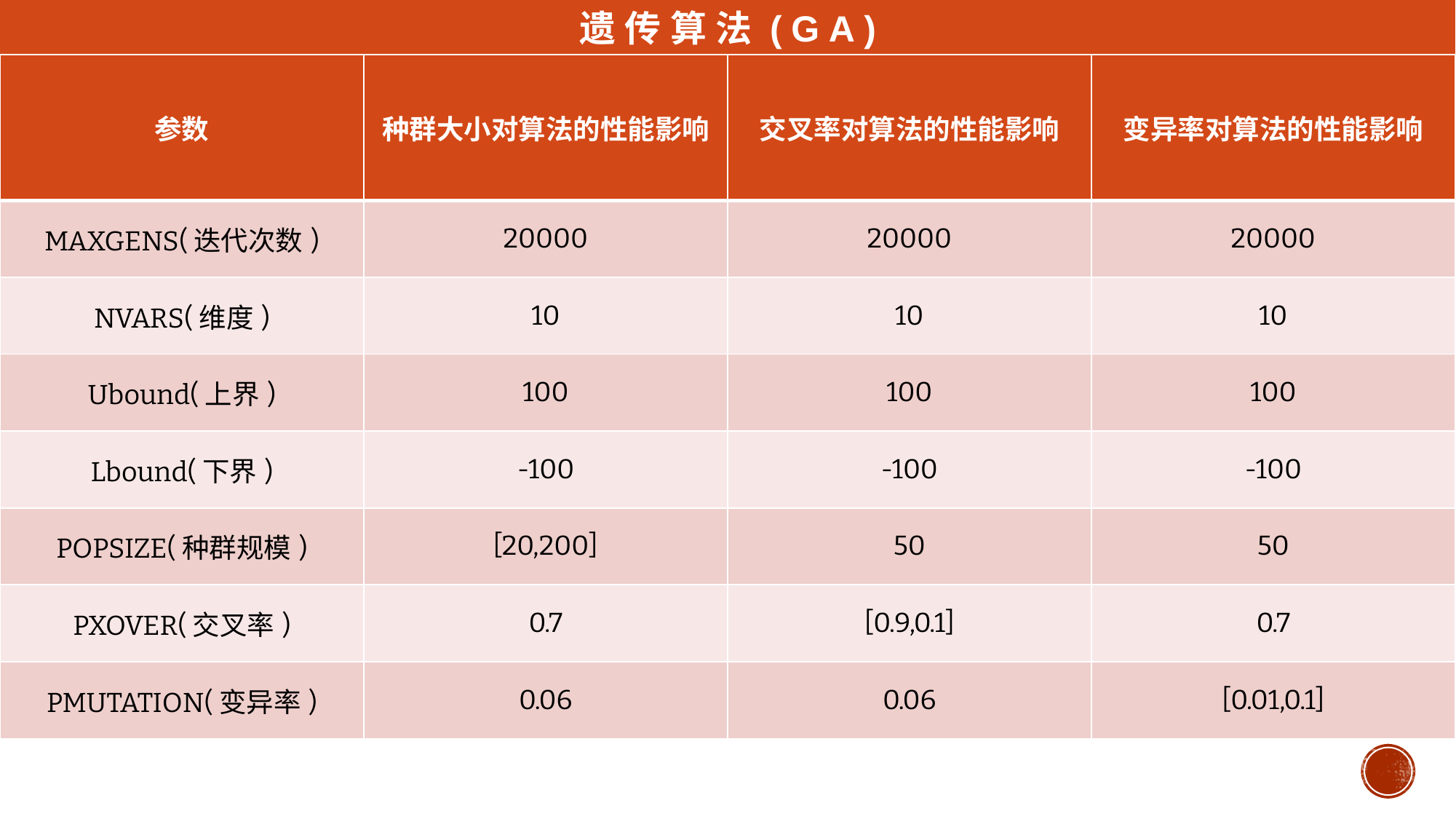

遗传算法(GA)
| 参数 | 种群大小对算法的性能影响 | 交叉率对算法的性能影响 | 变异率对算法的性能影响 |
| --- | --- | --- | --- |
| MAXGENS(迭代次数) | 20000 | 20000 | 20000 |
| NVARS(维度) | 10 | 10 | 10 |
| Ubound(上界) | 100 | 100 | 100 |
| Lbound(下界) | -100 | -100 | -100 |
| POPSIZE(种群规模) | [20,200] | 50 | 50 |
| PXOVER(交叉率) | 0.7 | [0.9,0.1] | 0.7 |
| PMUTATION(变异率) | 0.06 | 0.06 | [0.01,0.1] |